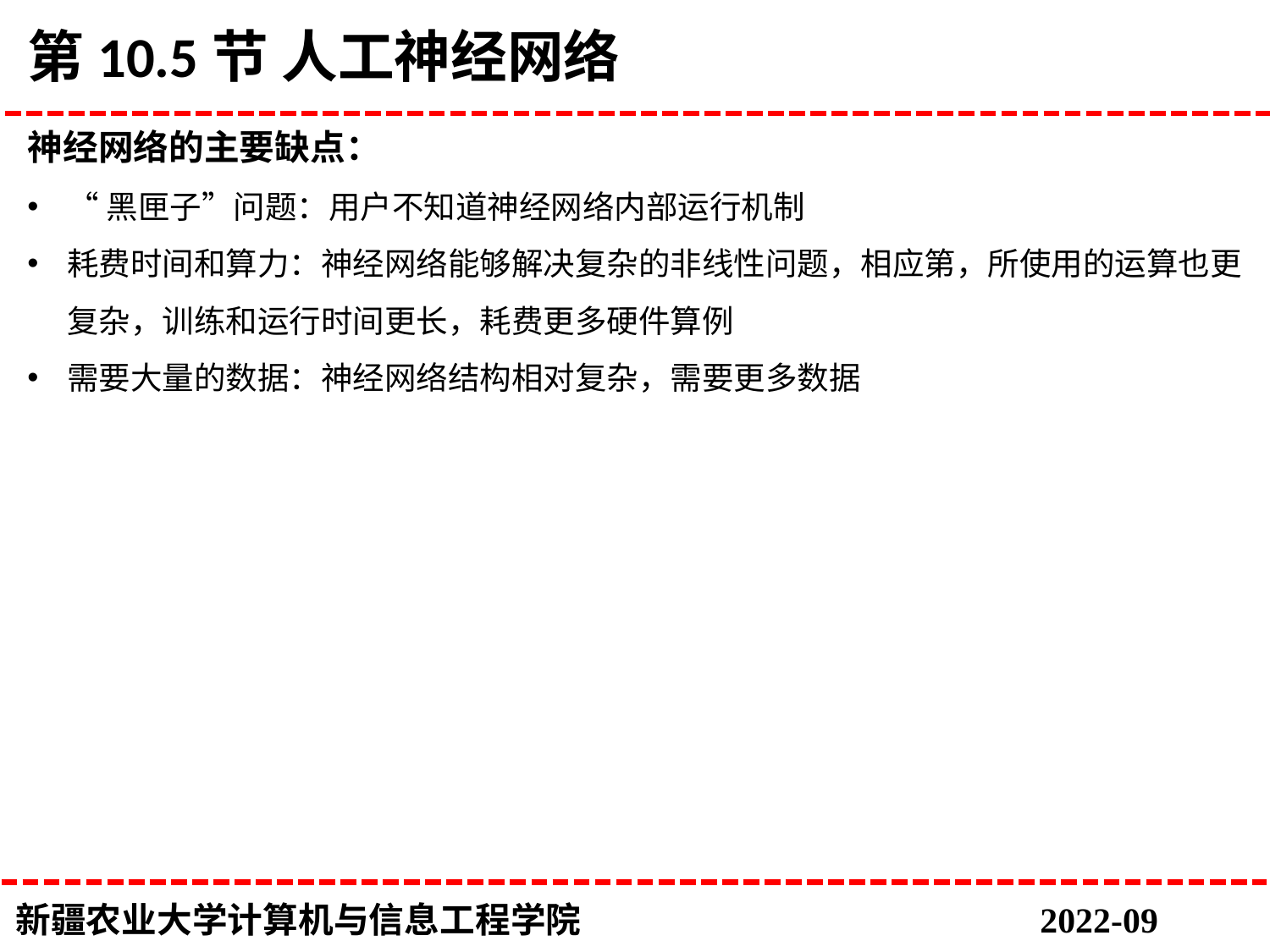

# 第10.5节 人工神经网络
神经网络的主要缺点：
“黑匣子”问题：用户不知道神经网络内部运行机制
耗费时间和算力：神经网络能够解决复杂的非线性问题，相应第，所使用的运算也更复杂，训练和运行时间更长，耗费更多硬件算例
需要大量的数据：神经网络结构相对复杂，需要更多数据